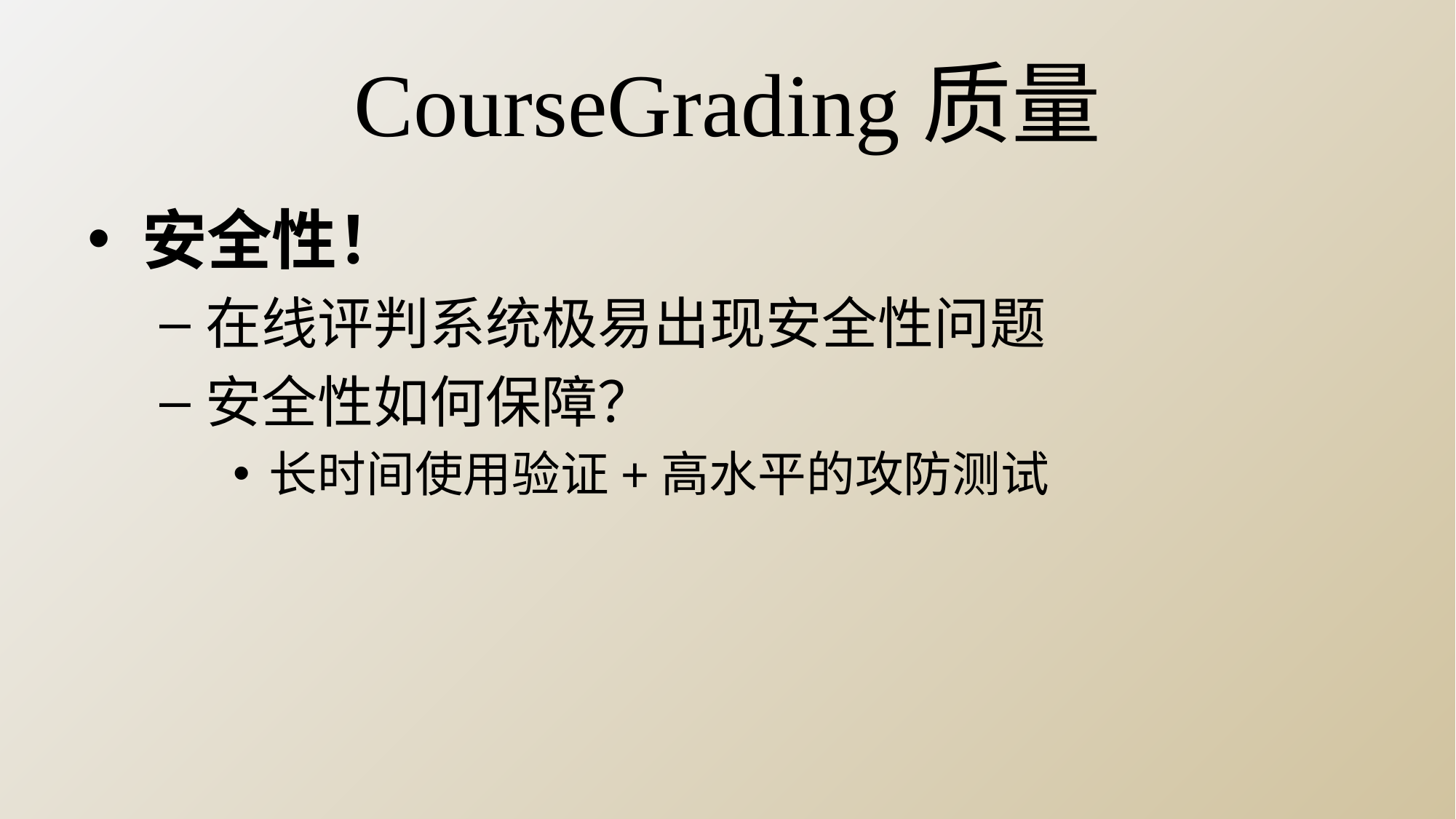

# CourseGrading质量
安全性！
在线评判系统极易出现安全性问题
安全性如何保障？
长时间使用验证+高水平的攻防测试